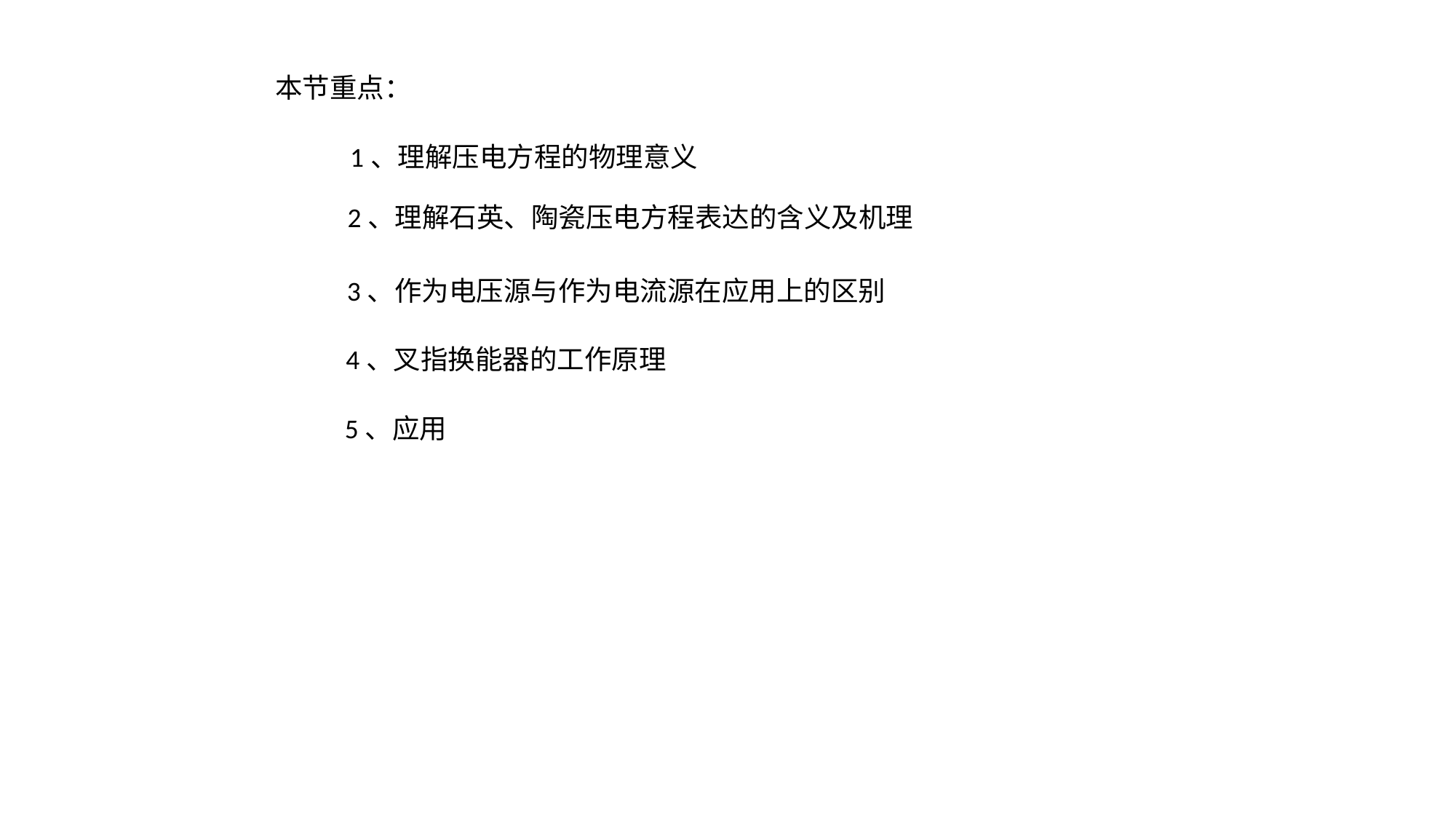

本节重点：
1、理解压电方程的物理意义
2、理解石英、陶瓷压电方程表达的含义及机理
3、作为电压源与作为电流源在应用上的区别
4、叉指换能器的工作原理
5、应用